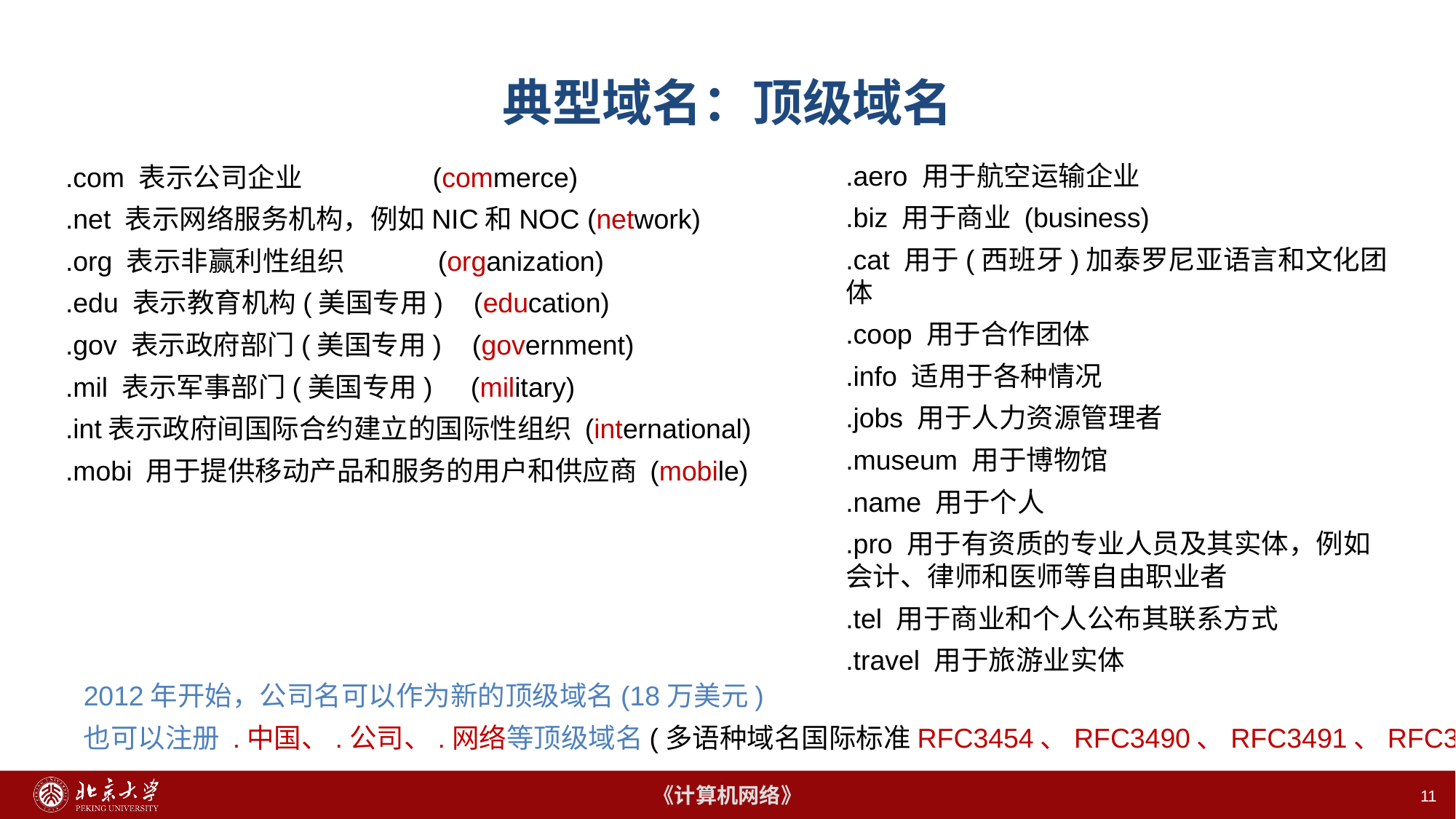

# 典型域名：顶级域名
.aero 用于航空运输企业
.biz 用于商业 (business)
.cat 用于(西班牙)加泰罗尼亚语言和文化团体
.coop 用于合作团体
.info 适用于各种情况
.jobs 用于人力资源管理者
.museum 用于博物馆
.name 用于个人
.pro 用于有资质的专业人员及其实体，例如会计、律师和医师等自由职业者
.tel 用于商业和个人公布其联系方式
.travel 用于旅游业实体

.com 表示公司企业                    (commerce)
.net 表示网络服务机构，例如NIC和NOC (network)
.org 表示非赢利性组织              (organization)
.edu 表示教育机构(美国专用)    (education)
.gov 表示政府部门(美国专用)    (government)
.mil 表示军事部门(美国专用)     (military)
.int表示政府间国际合约建立的国际性组织 (international)
.mobi 用于提供移动产品和服务的用户和供应商 (mobile)
2012年开始，公司名可以作为新的顶级域名(18万美元)
也可以注册 .中国、.公司、.网络等顶级域名(多语种域名国际标准RFC3454、RFC3490、RFC3491、RFC3492)
11